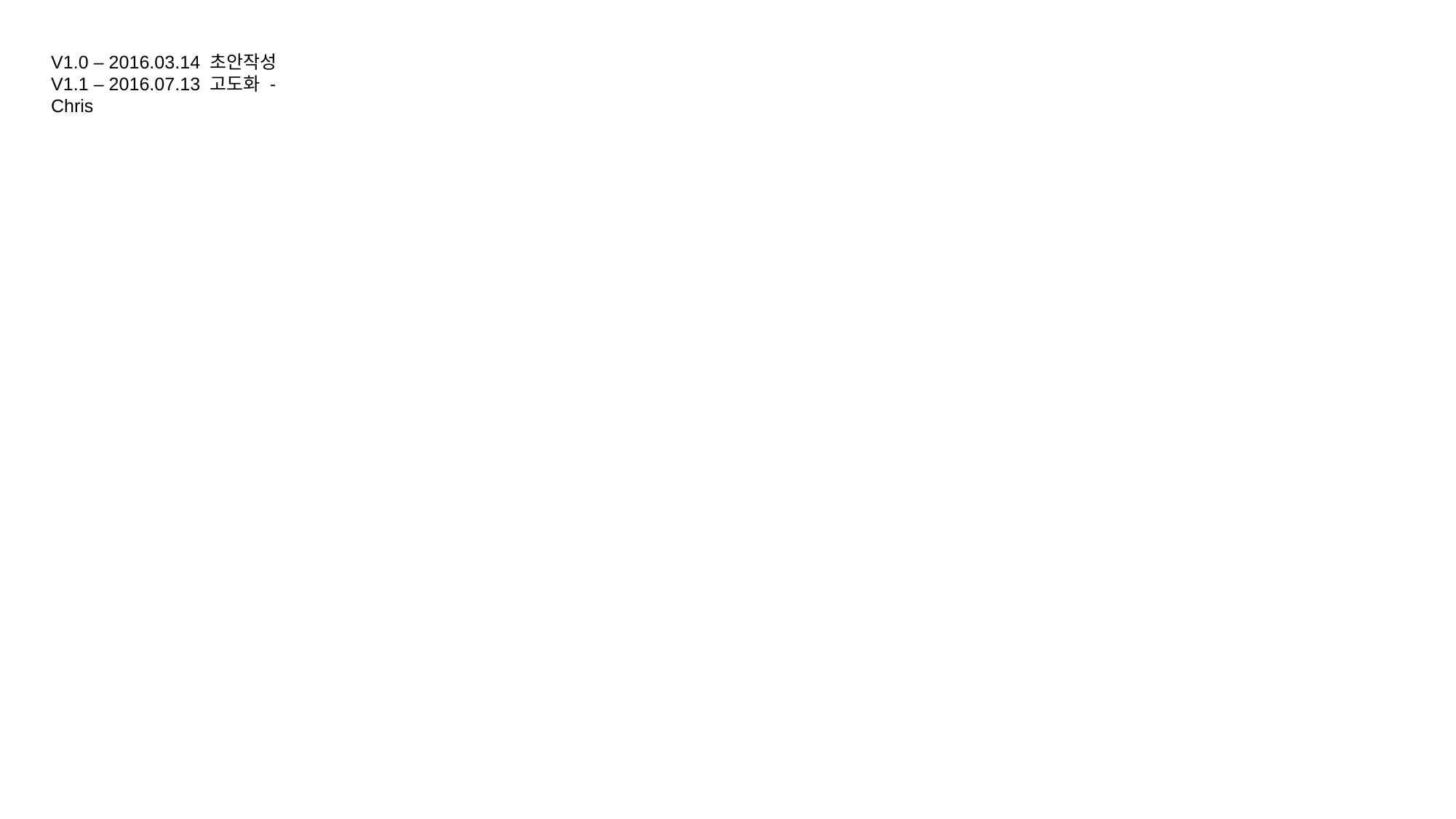

V1.0 – 2016.03.14 초안작성
V1.1 – 2016.07.13 고도화 - Chris